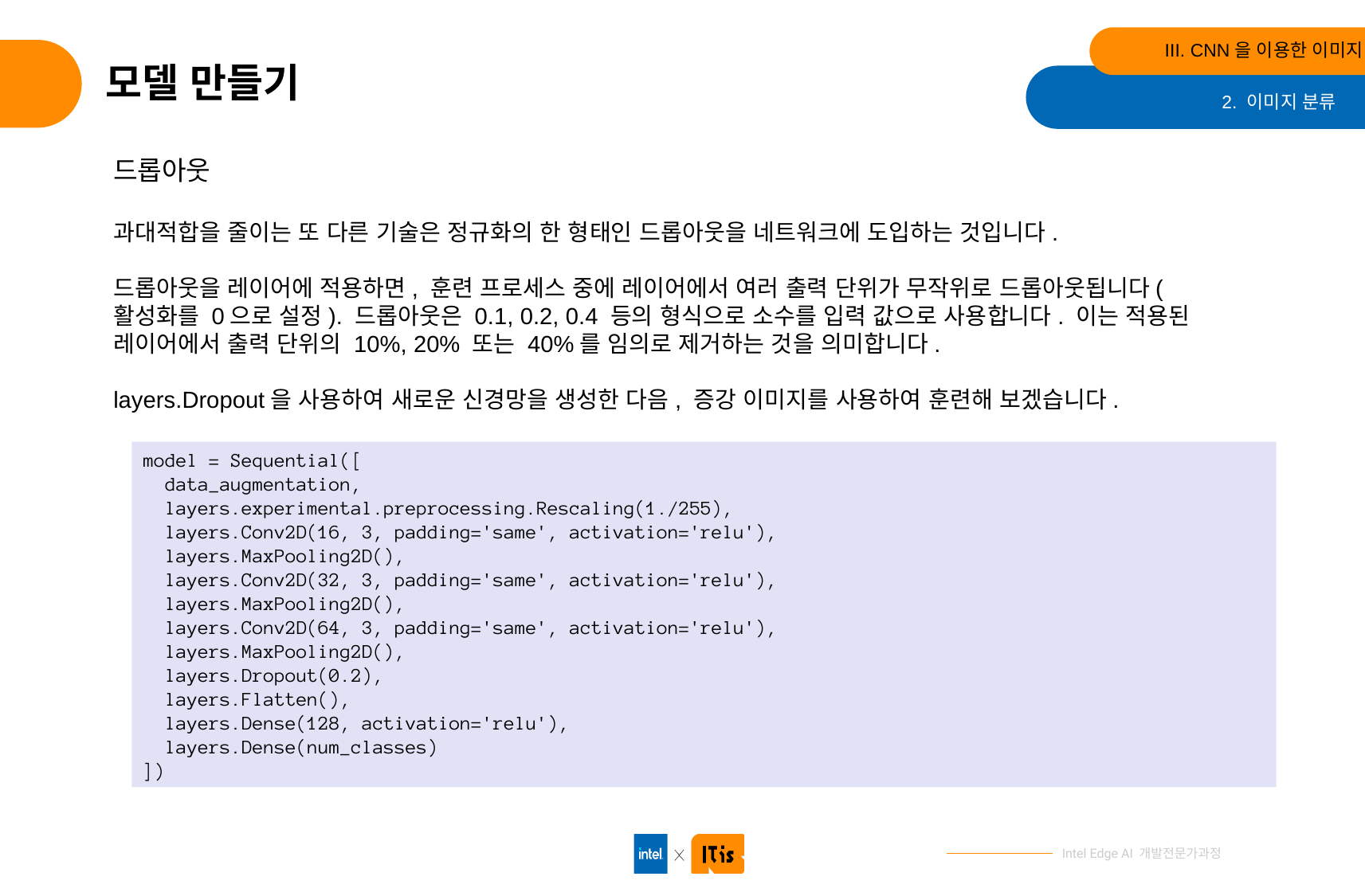

III. CNN을 이용한 이미지 분류
# 모델 만들기
2. 이미지 분류
드롭아웃

과대적합을 줄이는 또 다른 기술은 정규화의 한 형태인 드롭아웃을 네트워크에 도입하는 것입니다.

드롭아웃을 레이어에 적용하면, 훈련 프로세스 중에 레이어에서 여러 출력 단위가 무작위로 드롭아웃됩니다(활성화를 0으로 설정). 드롭아웃은 0.1, 0.2, 0.4 등의 형식으로 소수를 입력 값으로 사용합니다. 이는 적용된 레이어에서 출력 단위의 10%, 20% 또는 40%를 임의로 제거하는 것을 의미합니다.

layers.Dropout을 사용하여 새로운 신경망을 생성한 다음, 증강 이미지를 사용하여 훈련해 보겠습니다.
model = Sequential([
  data_augmentation,
  layers.experimental.preprocessing.Rescaling(1./255),
  layers.Conv2D(16, 3, padding='same', activation='relu'),
  layers.MaxPooling2D(),
  layers.Conv2D(32, 3, padding='same', activation='relu'),
  layers.MaxPooling2D(),
  layers.Conv2D(64, 3, padding='same', activation='relu'),
  layers.MaxPooling2D(),
  layers.Dropout(0.2),
  layers.Flatten(),
  layers.Dense(128, activation='relu'),
  layers.Dense(num_classes)
])